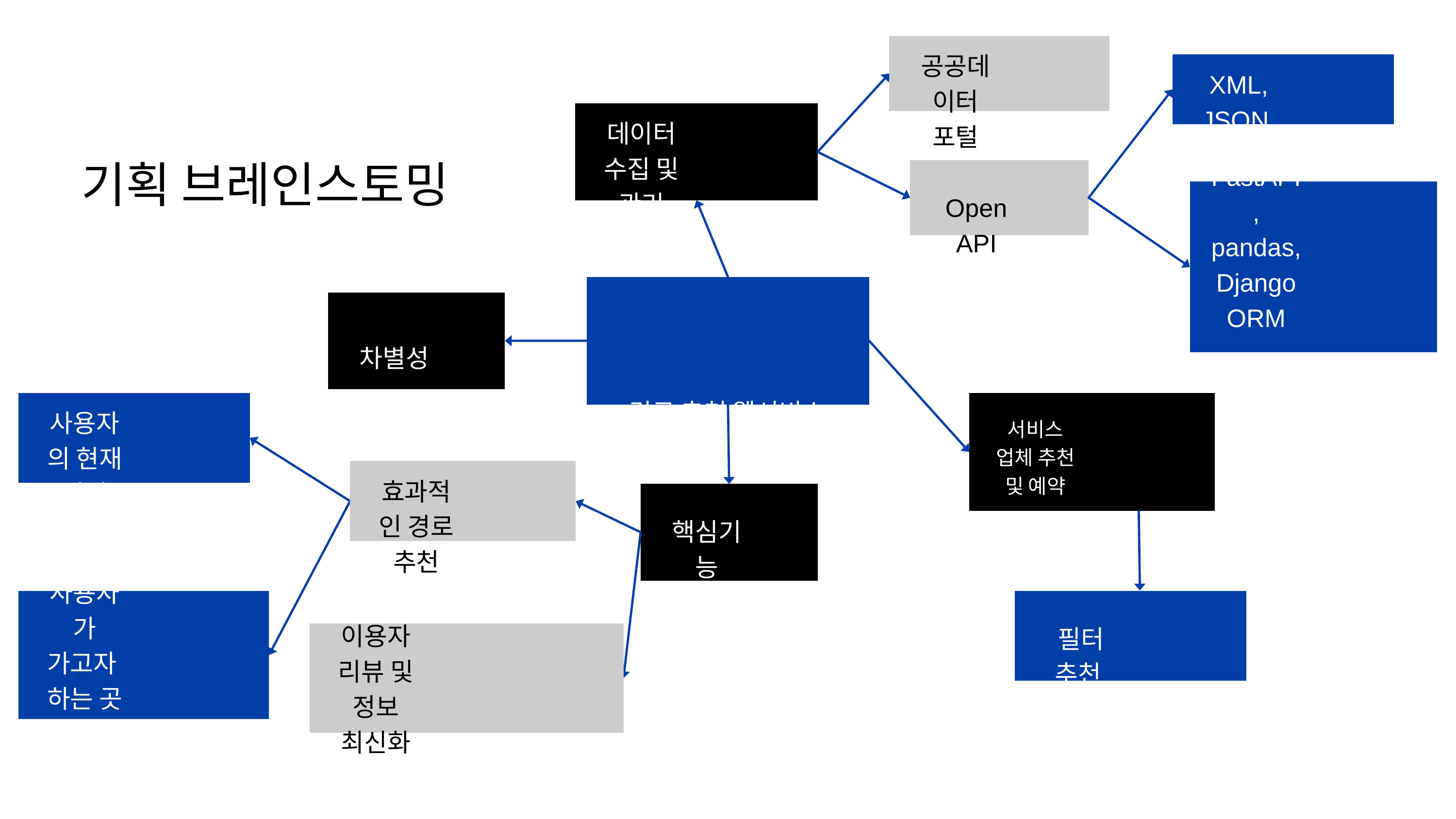

공공데이터 포털

XML, JSON, 엑셀

데이터 수집 및 관리
기획 브레인스토밍

Open API

FastAPI, pandas, Django ORM

경로 추천 웹서비스

차별성

사용자의 현재 위치

서비스 업체 추천 및 예약

효과적인 경로 추천

핵심기능

사용자가 가고자
하는 곳

필터 추천

이용자 리뷰 및 정보 최신화